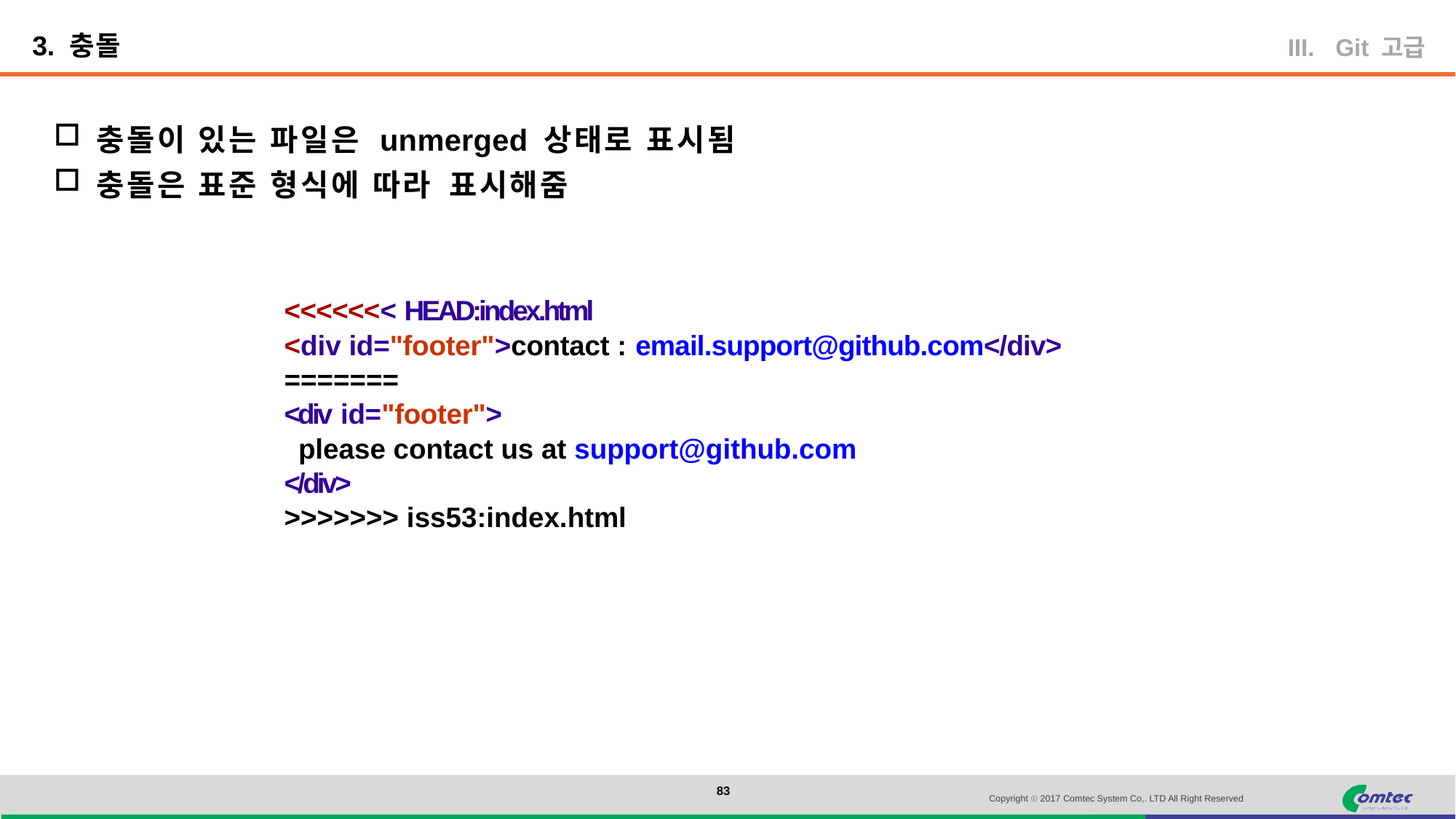

3. 충돌
Git 고급
충돌이 있는 파일은 unmerged 상태로 표시됨
충돌은 표준 형식에 따라 표시해줌
<<<<<<< HEAD:index.html
<div id="footer">contact : email.support@github.com</div>
=======
<div id="footer">
please contact us at support@github.com
</div>
>>>>>>> iss53:index.html